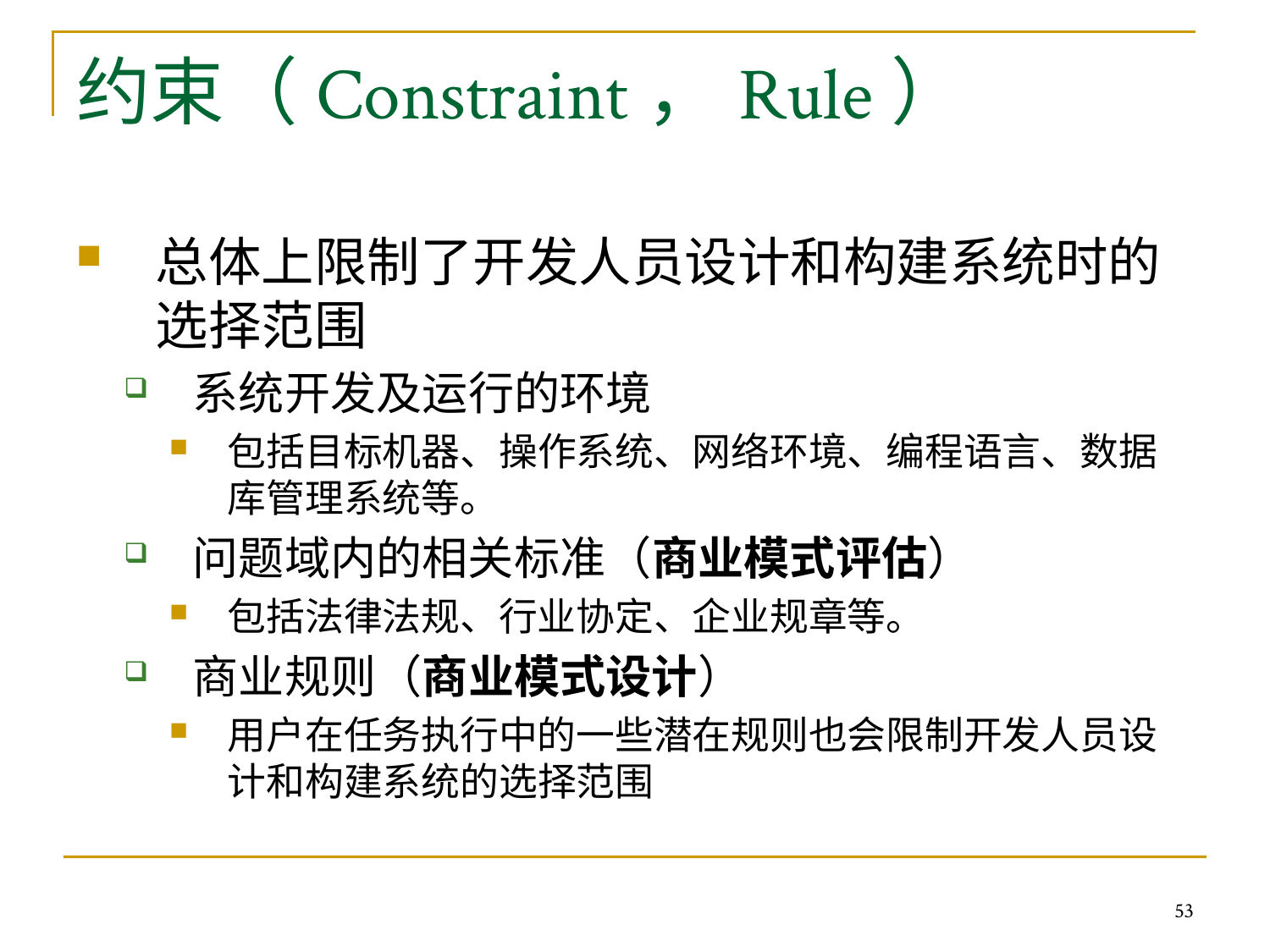

# 约束（Constraint，Rule）
总体上限制了开发人员设计和构建系统时的选择范围
系统开发及运行的环境
包括目标机器、操作系统、网络环境、编程语言、数据库管理系统等。
问题域内的相关标准（商业模式评估）
包括法律法规、行业协定、企业规章等。
商业规则（商业模式设计）
用户在任务执行中的一些潜在规则也会限制开发人员设计和构建系统的选择范围
53